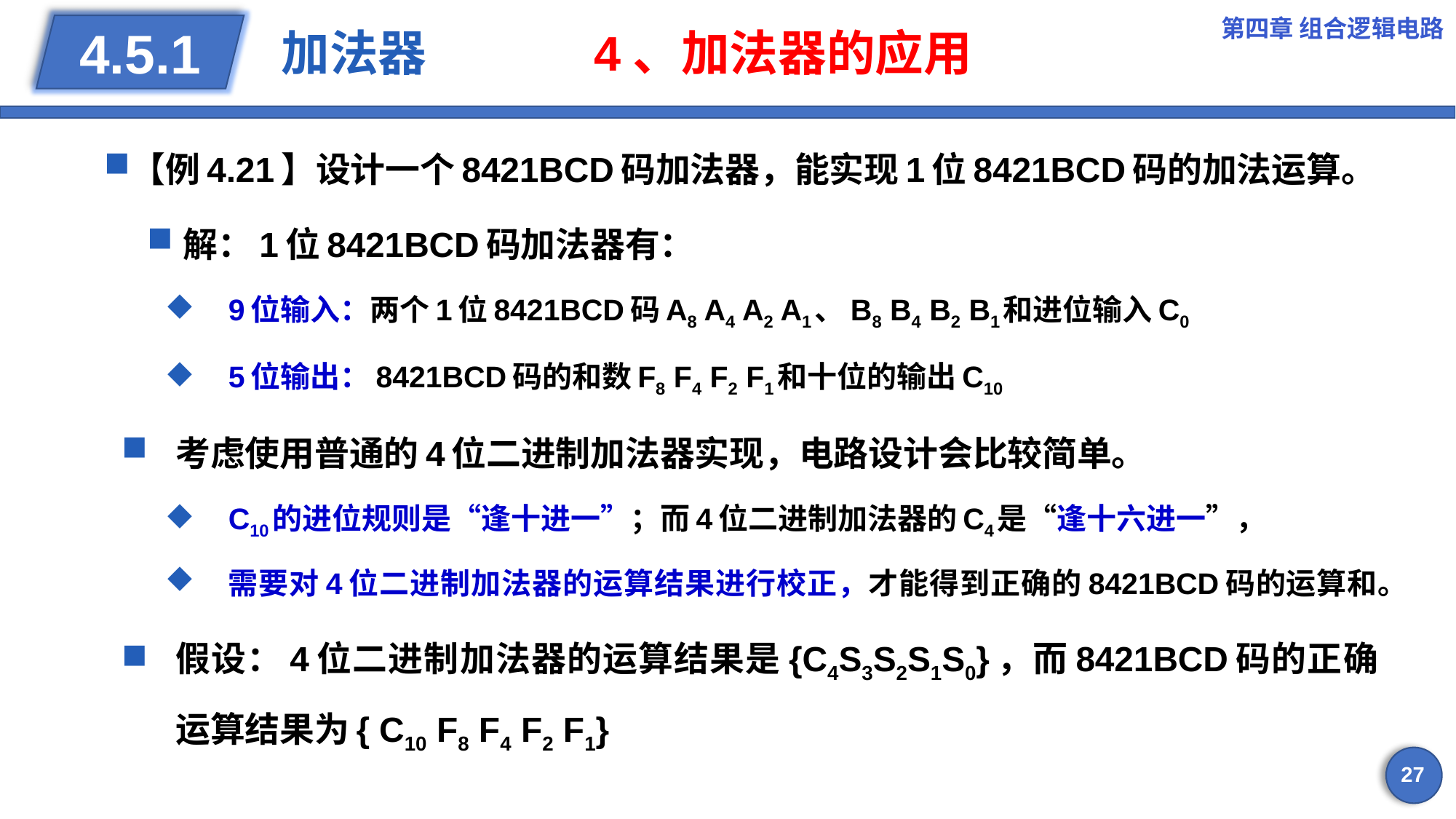

第四章 组合逻辑电路
# 加法器              4、加法器的应用
4.5.1
【例4.21】设计一个8421BCD码加法器，能实现1位8421BCD码的加法运算。
解：1位8421BCD码加法器有：
9位输入：两个1位8421BCD码A8 A4 A2 A1、B8 B4 B2 B1和进位输入C0
5位输出：8421BCD码的和数F8 F4 F2 F1和十位的输出C10
考虑使用普通的4位二进制加法器实现，电路设计会比较简单。
C10的进位规则是“逢十进一”；而4位二进制加法器的C4是“逢十六进一”，
需要对4位二进制加法器的运算结果进行校正，才能得到正确的8421BCD码的运算和。
假设：4位二进制加法器的运算结果是{C4S3S2S1S0}，而8421BCD码的正确运算结果为{ C10 F8 F4 F2 F1}
27